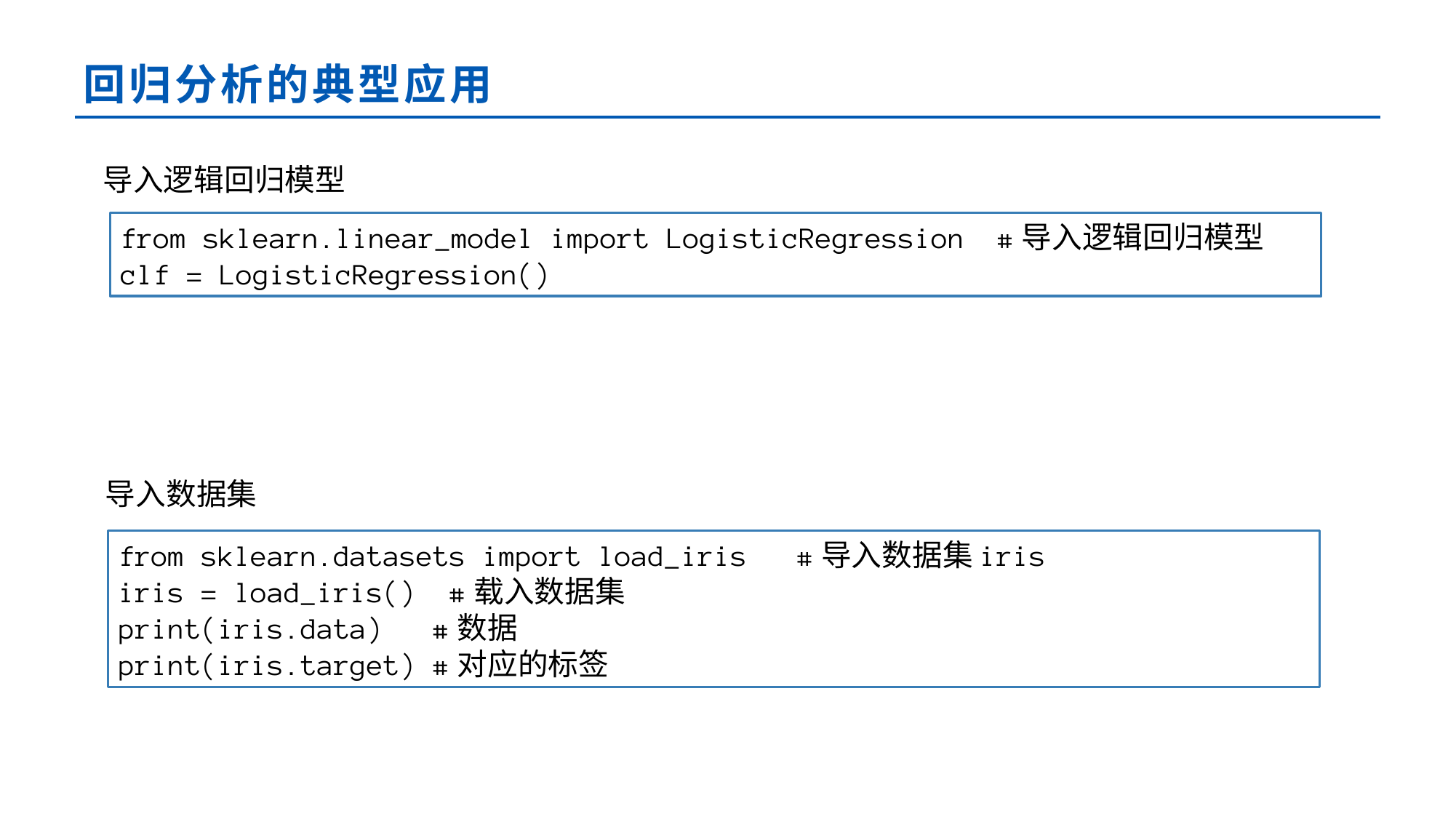

# 回归分析的典型应用
导入逻辑回归模型
from sklearn.linear_model import LogisticRegression  #导入逻辑回归模型
clf = LogisticRegression()
导入数据集
from sklearn.datasets import load_iris   #导入数据集iris
iris = load_iris()  #载入数据集
print(iris.data)   #数据
print(iris.target) #对应的标签
25